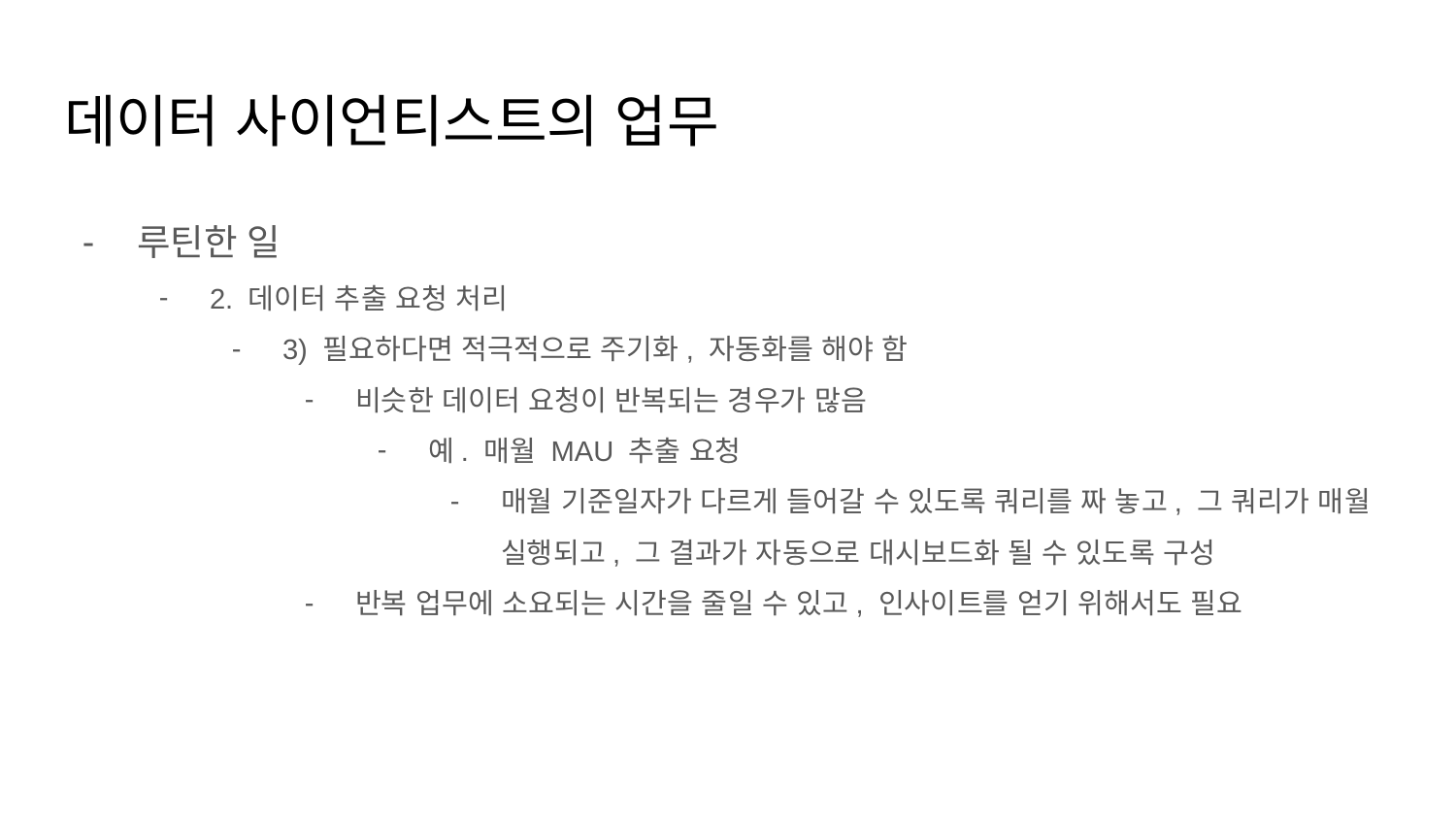

# 데이터 사이언티스트의 업무
루틴한 일
2. 데이터 추출 요청 처리
3) 필요하다면 적극적으로 주기화, 자동화를 해야 함
비슷한 데이터 요청이 반복되는 경우가 많음
예. 매월 MAU 추출 요청
매월 기준일자가 다르게 들어갈 수 있도록 쿼리를 짜 놓고, 그 쿼리가 매월 실행되고, 그 결과가 자동으로 대시보드화 될 수 있도록 구성
반복 업무에 소요되는 시간을 줄일 수 있고, 인사이트를 얻기 위해서도 필요